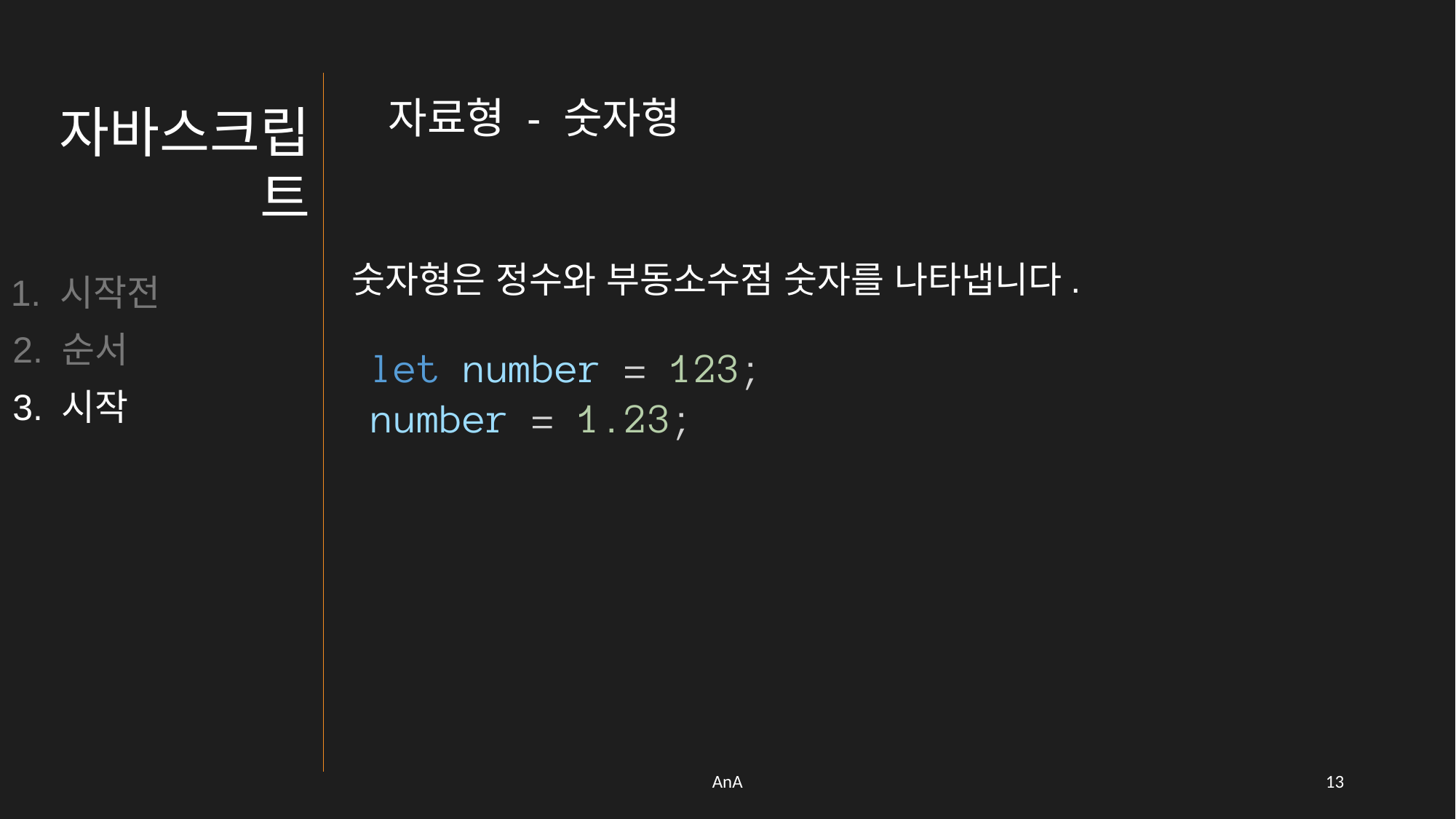

자료형 - 숫자형
자바스크립트
숫자형은 정수와 부동소수점 숫자를 나타냅니다.
1. 시작전
2. 순서
let number = 123;
number = 1.23;
3. 시작
AnA
13